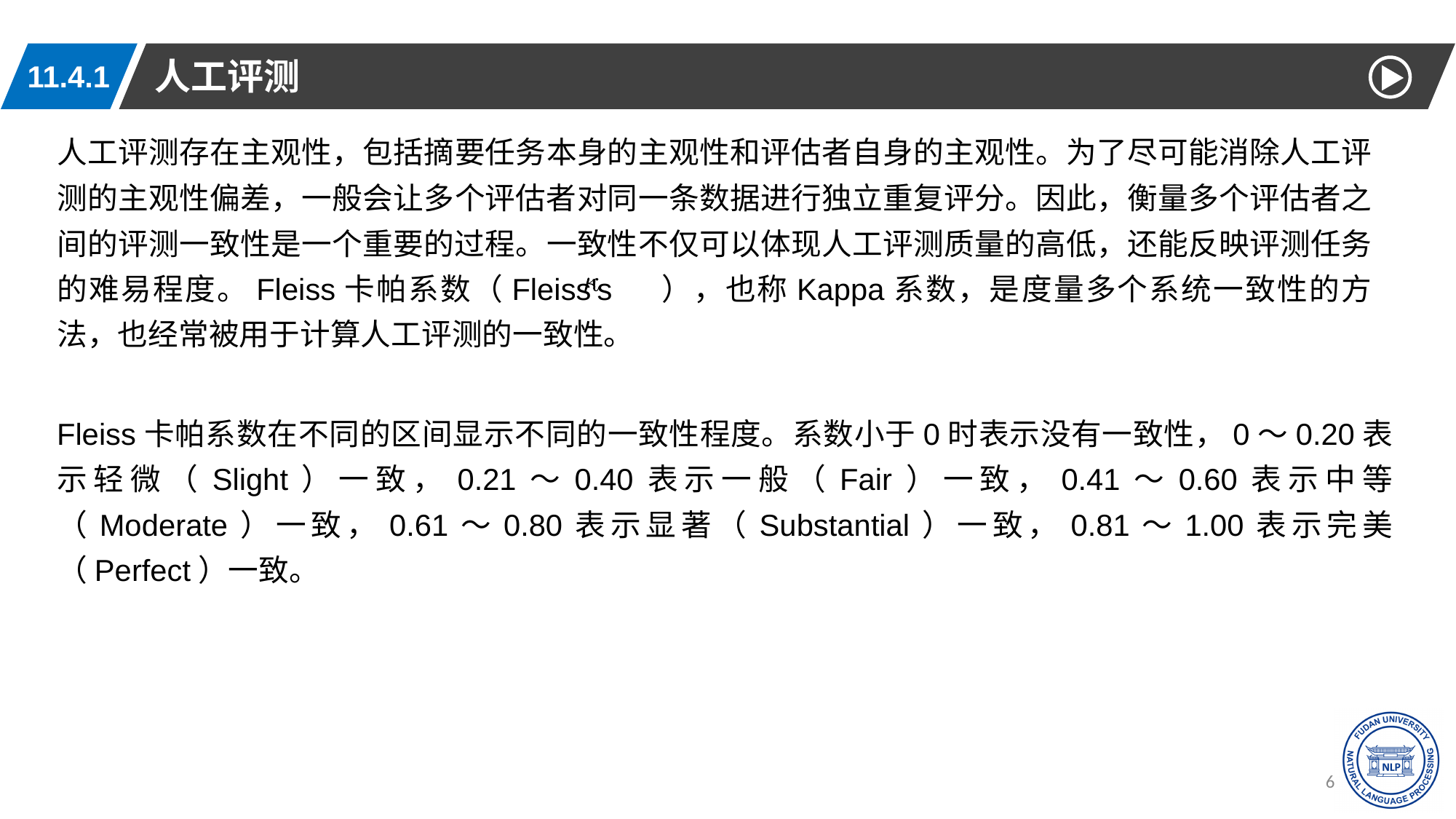

人工评测
11.4.1

人工评测存在主观性，包括摘要任务本身的主观性和评估者自身的主观性。为了尽可能消除人工评测的主观性偏差，一般会让多个评估者对同一条数据进行独立重复评分。因此，衡量多个评估者之间的评测一致性是一个重要的过程。一致性不仅可以体现人工评测质量的高低，还能反映评测任务的难易程度。Fleiss卡帕系数（Fleiss's    ），也称Kappa系数，是度量多个系统一致性的方法，也经常被用于计算人工评测的一致性。

Fleiss卡帕系数在不同的区间显示不同的一致性程度。系数小于0时表示没有一致性，0～0.20表示轻微（Slight）一致，0.21～0.40表示一般（Fair）一致，0.41～0.60表示中等（Moderate）一致，0.61～0.80表示显著（Substantial）一致，0.81～1.00表示完美（Perfect）一致。
60